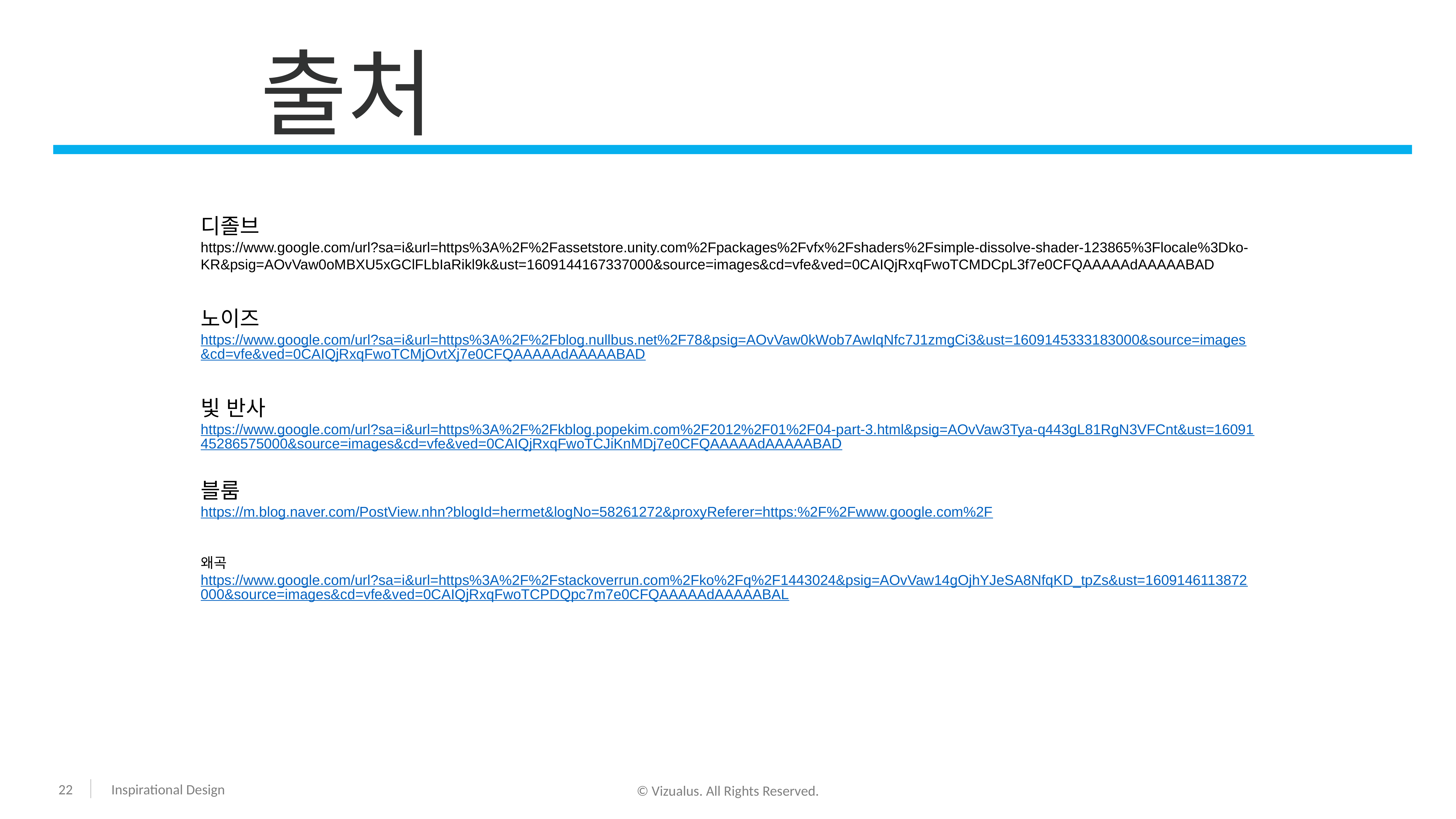

출처

디졸브
https://www.google.com/url?sa=i&url=https%3A%2F%2Fassetstore.unity.com%2Fpackages%2Fvfx%2Fshaders%2Fsimple-dissolve-shader-123865%3Flocale%3Dko-KR&psig=AOvVaw0oMBXU5xGClFLbIaRikl9k&ust=1609144167337000&source=images&cd=vfe&ved=0CAIQjRxqFwoTCMDCpL3f7e0CFQAAAAAdAAAAABAD

노이즈
https://www.google.com/url?sa=i&url=https%3A%2F%2Fblog.nullbus.net%2F78&psig=AOvVaw0kWob7AwIqNfc7J1zmgCi3&ust=1609145333183000&source=images&cd=vfe&ved=0CAIQjRxqFwoTCMjOvtXj7e0CFQAAAAAdAAAAABAD

빛 반사
https://www.google.com/url?sa=i&url=https%3A%2F%2Fkblog.popekim.com%2F2012%2F01%2F04-part-3.html&psig=AOvVaw3Tya-q443gL81RgN3VFCnt&ust=1609145286575000&source=images&cd=vfe&ved=0CAIQjRxqFwoTCJiKnMDj7e0CFQAAAAAdAAAAABAD

블룸
https://m.blog.naver.com/PostView.nhn?blogId=hermet&logNo=58261272&proxyReferer=https:%2F%2Fwww.google.com%2F

왜곡
https://www.google.com/url?sa=i&url=https%3A%2F%2Fstackoverrun.com%2Fko%2Fq%2F1443024&psig=AOvVaw14gOjhYJeSA8NfqKD_tpZs&ust=1609146113872000&source=images&cd=vfe&ved=0CAIQjRxqFwoTCPDQpc7m7e0CFQAAAAAdAAAAABAL

22
© Vizualus. All Rights Reserved.